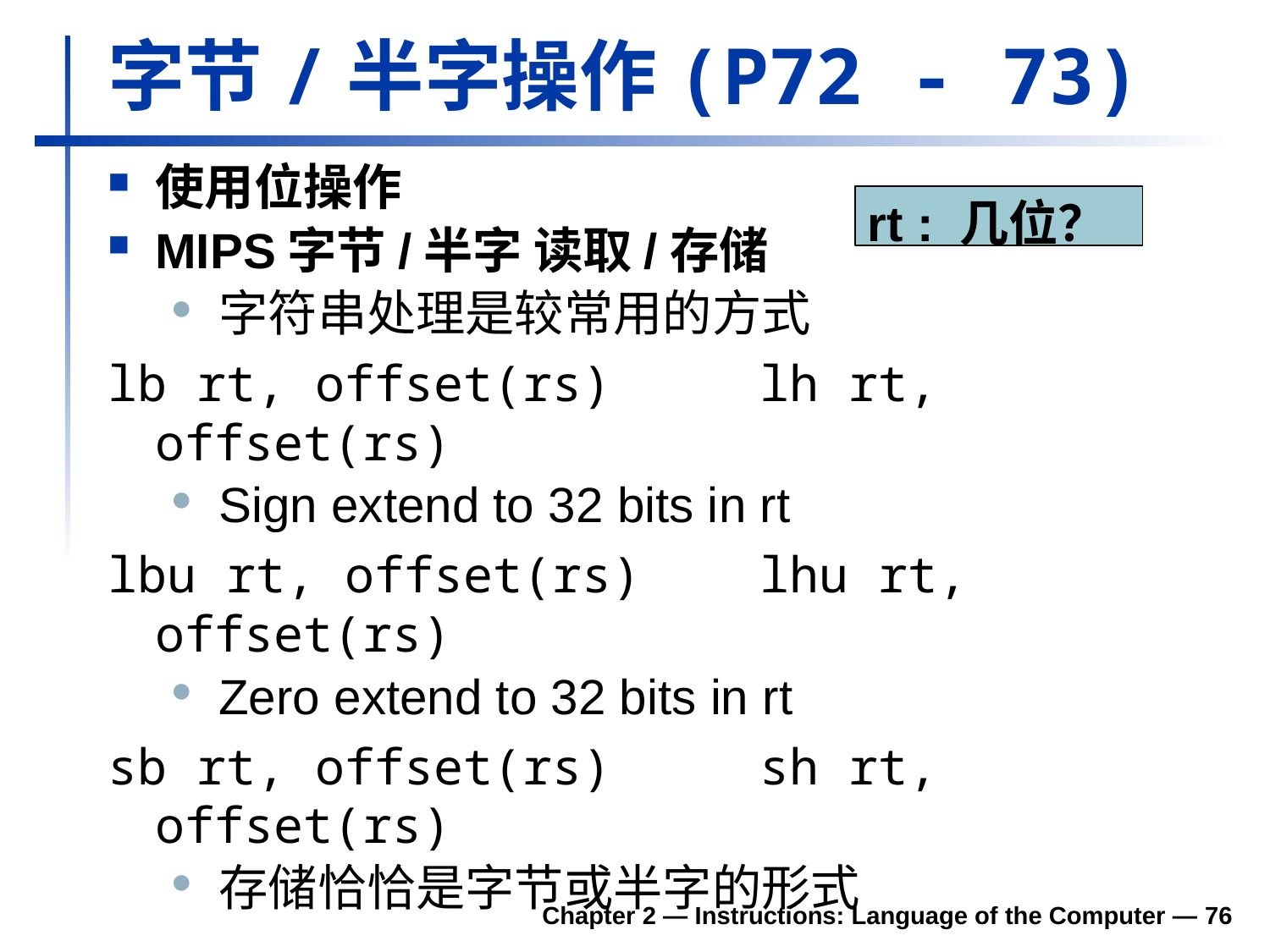

# 字节/半字操作(P72 - 73)
使用位操作
MIPS字节/半字 读取/存储
字符串处理是较常用的方式
lb rt, offset(rs)     lh rt, offset(rs)
Sign extend to 32 bits in rt
lbu rt, offset(rs)    lhu rt, offset(rs)
Zero extend to 32 bits in rt
sb rt, offset(rs)     sh rt, offset(rs)
存储恰恰是字节或半字的形式
rt : 几位？
Chapter 2 — Instructions: Language of the Computer — 76